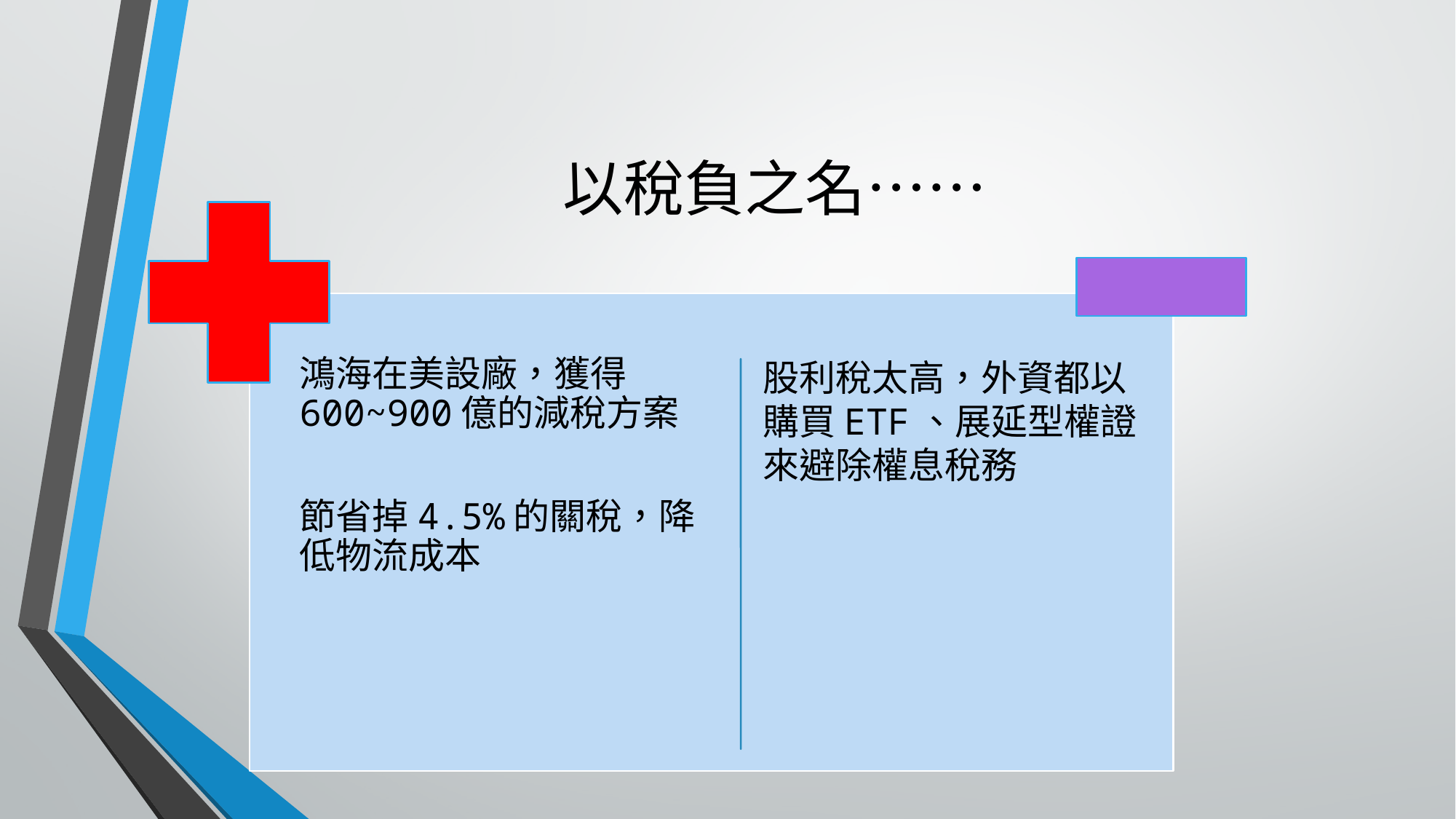

# 以稅負之名……
鴻海在美設廠，獲得600~900億的減稅方案

節省掉4.5%的關稅，降低物流成本

股利稅太高，外資都以購買ETF、展延型權證來避除權息稅務